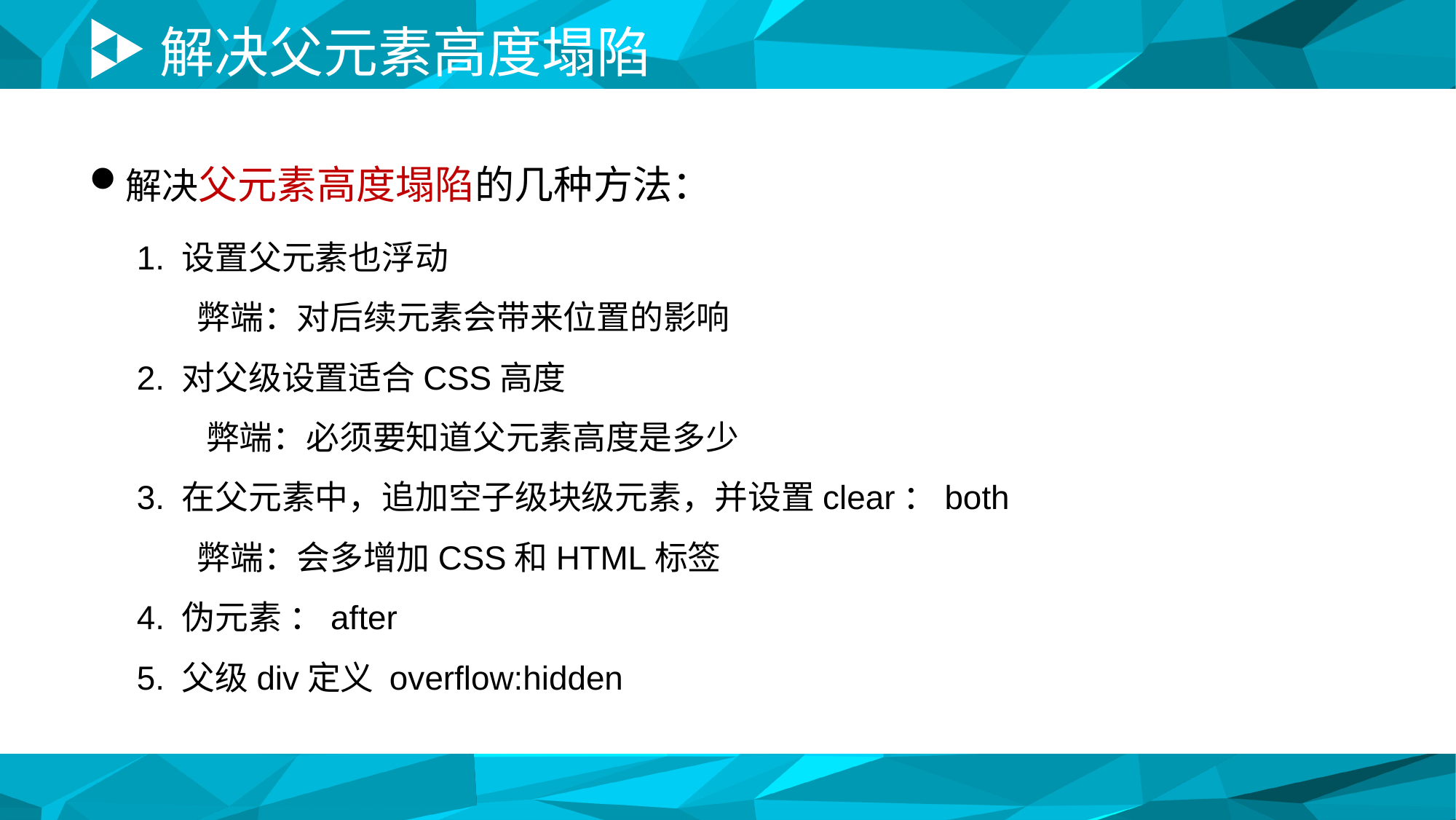

# 解决父元素高度塌陷
解决父元素高度塌陷的几种方法：
1. 设置父元素也浮动
       弊端：对后续元素会带来位置的影响
2. 对父级设置适合CSS高度
弊端：必须要知道父元素高度是多少
3. 在父元素中，追加空子级块级元素，并设置clear：both
       弊端：会多增加CSS和HTML标签
4. 伪元素 ：after
5. 父级div定义 overflow:hidden